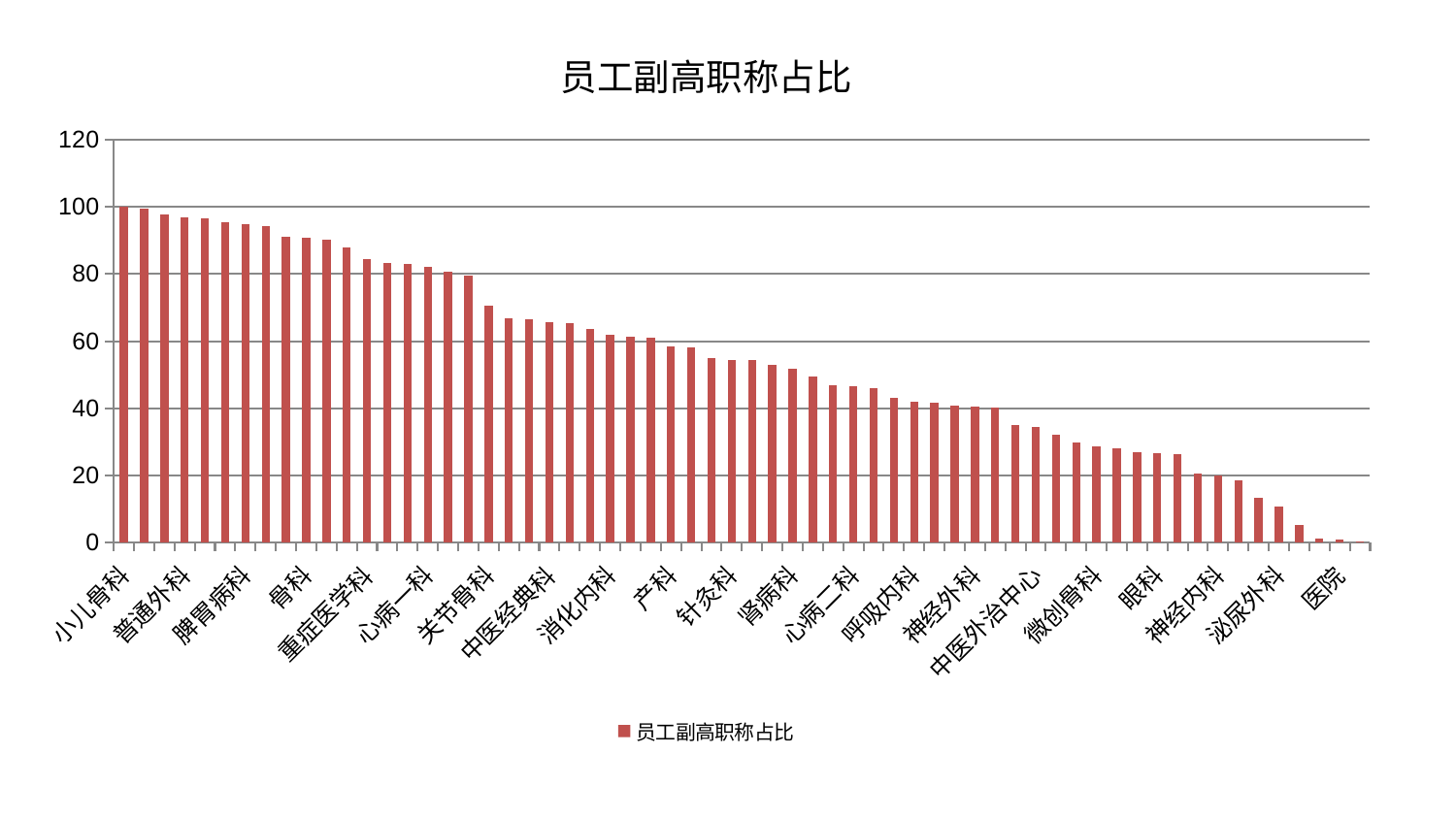

### Chart: 员工副高职称占比

| Category | 员工副高职称占比 |
|---|---|
| 小儿骨科 | 99.99999999999999 |
| 脑病一科 | 99.33670095831597 |
| 胸外科 | 97.85835974833478 |
| 普通外科 | 96.9133542567006 |
| 妇二科 | 96.62624474613379 |
| 美容皮肤科 | 95.29434298829754 |
| 脾胃病科 | 94.89345353614648 |
| 皮肤科 | 94.2415098563437 |
| 儿科 | 91.06418628689013 |
| 骨科 | 90.88739185415155 |
| 脾胃科消化科合并 | 90.30982295500411 |
| 周围血管科 | 87.78183520017488 |
| 重症医学科 | 84.52569737411882 |
| 身心医学科 | 83.36332955180494 |
| 风湿病科 | 82.88460059849514 |
| 心病一科 | 82.24857745753374 |
| 肝病科 | 80.6624706691172 |
| 康复科 | 79.45316552555812 |
| 关节骨科 | 70.71071437618609 |
| 肛肠科 | 66.86073038712371 |
| 耳鼻喉科 | 66.44715743857765 |
| 中医经典科 | 65.52680780837835 |
| 心病四科 | 65.45807271484776 |
| 心病三科 | 63.75405585732932 |
| 消化内科 | 62.04324310254021 |
| 男科 | 61.2881738113703 |
| 妇科妇二科合并 | 61.154812122146765 |
| 产科 | 58.459253598647706 |
| 东区肾病科 | 58.16718837586922 |
| 推拿科 | 55.05176902261757 |
| 针灸科 | 54.537091007380134 |
| 血液科 | 54.284552679110945 |
| 创伤骨科 | 52.99024986379175 |
| 肾病科 | 51.70369394351585 |
| 西区重症医学科 | 49.40958422421796 |
| 口腔科 | 46.729568973145525 |
| 心病二科 | 46.5029620304129 |
| 显微骨科 | 46.04520753974058 |
| 综合内科 | 43.218990761284715 |
| 呼吸内科 | 41.96734128918436 |
| 心血管内科 | 41.723323264527124 |
| 肝胆外科 | 40.671141769508615 |
| 神经外科 | 40.42118433565999 |
| 脑病二科 | 40.217838959754005 |
| 运动损伤骨科 | 34.9635325459756 |
| 中医外治中心 | 34.44311675085823 |
| 脊柱骨科 | 32.02392396157172 |
| 肾脏内科 | 29.820586935613598 |
| 微创骨科 | 28.524477708499095 |
| 治未病中心 | 27.984339032662266 |
| 肿瘤内科 | 26.812161689438433 |
| 眼科 | 26.57155947586652 |
| 老年医学科 | 26.26370431150375 |
| 内分泌科 | 20.602969974794306 |
| 神经内科 | 19.977417753647167 |
| 小儿推拿科 | 18.67883626766379 |
| 妇科 | 13.215846027743419 |
| 泌尿外科 | 10.619073929528831 |
| 脑病三科 | 5.2777141539657935 |
| 东区重症医学科 | 1.1837219030678536 |
| 医院 | 0.838952137230733 |
| 乳腺甲状腺外科 | 0.4621311126575278 |
27